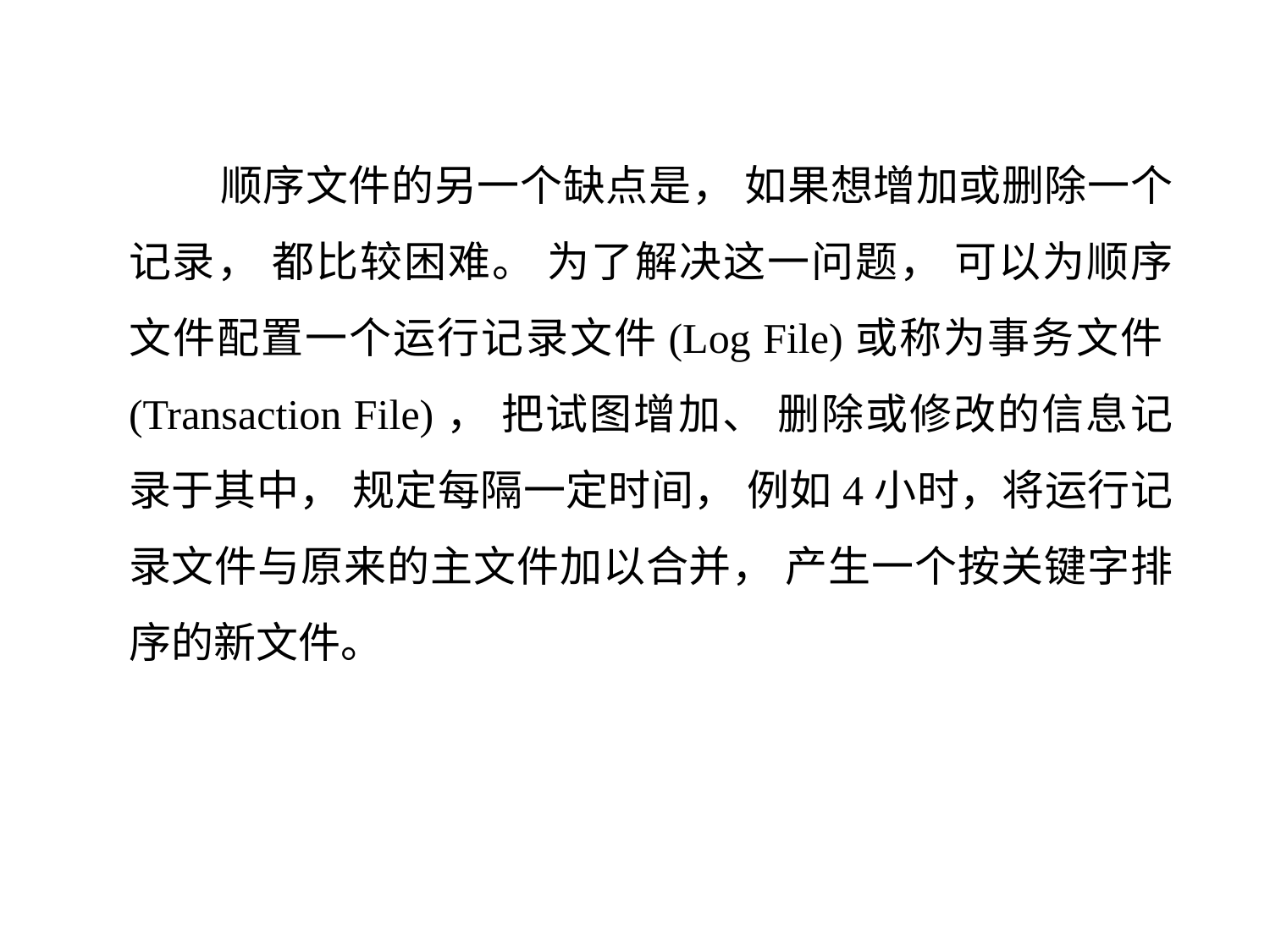

顺序文件的另一个缺点是， 如果想增加或删除一个记录， 都比较困难。 为了解决这一问题， 可以为顺序文件配置一个运行记录文件(Log File)或称为事务文件(Transaction File)， 把试图增加、 删除或修改的信息记录于其中， 规定每隔一定时间， 例如4小时，将运行记录文件与原来的主文件加以合并， 产生一个按关键字排序的新文件。